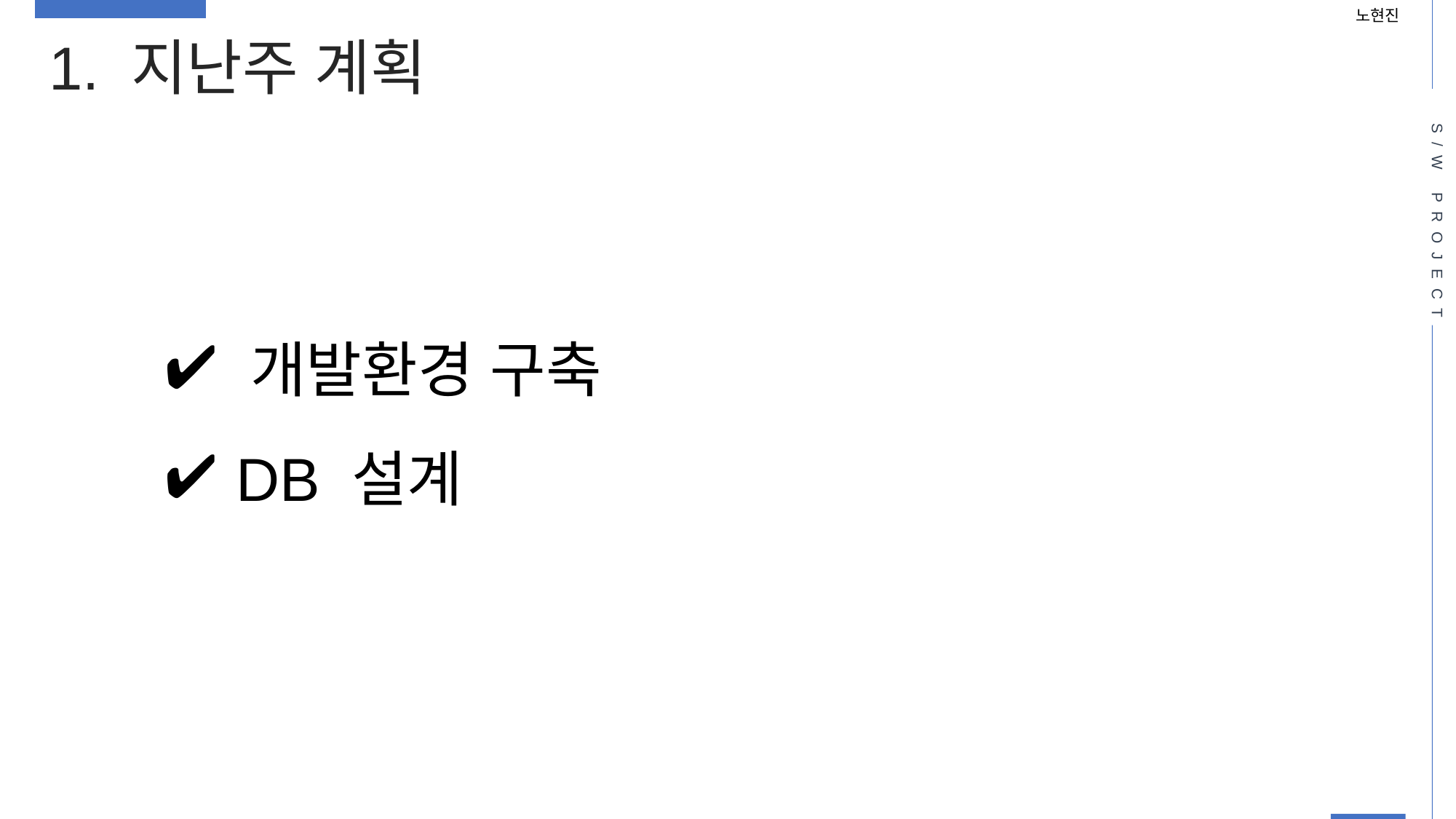

노현진
1. 지난주 계획
S/W PROJECT
 개발환경 구축
 DB 설계